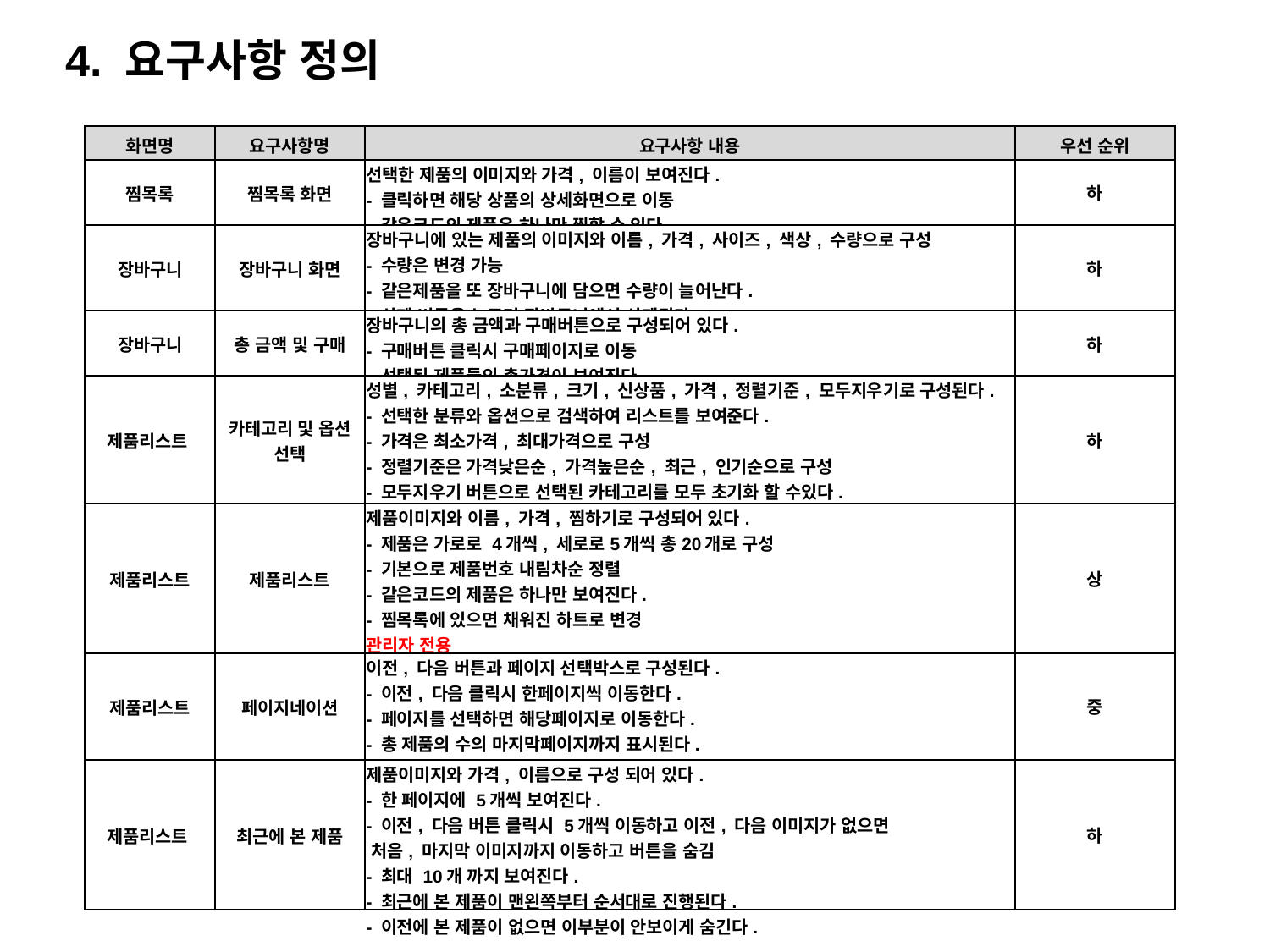

4. 요구사항 정의
| 화면명 | 요구사항명 | 요구사항 내용 | 우선 순위 |
| --- | --- | --- | --- |
| 찜목록 | 찜목록 화면 | 선택한 제품의 이미지와 가격, 이름이 보여진다. - 클릭하면 해당 상품의 상세화면으로 이동 - 같은코드의 제품은 하나만 찜할 수 있다. | 하 |
| 장바구니 | 장바구니 화면 | 장바구니에 있는 제품의 이미지와 이름, 가격, 사이즈, 색상, 수량으로 구성 - 수량은 변경 가능 - 같은제품을 또 장바구니에 담으면 수량이 늘어난다. - 삭제 버튼을 누르면 장바구니에서 삭제된다. | 하 |
| 장바구니 | 총 금액 및 구매 | 장바구니의 총 금액과 구매버튼으로 구성되어 있다. - 구매버튼 클릭시 구매페이지로 이동 - 선택된 제품들의 총가격이 보여진다. | 하 |
| 제품리스트 | 카테고리 및 옵션 선택 | 성별, 카테고리, 소분류, 크기, 신상품, 가격, 정렬기준, 모두지우기로 구성된다. - 선택한 분류와 옵션으로 검색하여 리스트를 보여준다. - 가격은 최소가격, 최대가격으로 구성 - 정렬기준은 가격낮은순, 가격높은순, 최근, 인기순으로 구성 - 모두지우기 버튼으로 선택된 카테고리를 모두 초기화 할 수있다. - 신상품은 제품의 등록일로 부터 1달이 지나면 해당안됨 | 하 |
| 제품리스트 | 제품리스트 | 제품이미지와 이름, 가격, 찜하기로 구성되어 있다. - 제품은 가로로 4개씩, 세로로5개씩 총20개로 구성 - 기본으로 제품번호 내림차순 정렬 - 같은코드의 제품은 하나만 보여진다. - 찜목록에 있으면 채워진 하트로 변경 관리자 전용 - 제품등록, 재고추가 버튼이 있다, 남은수량이 보인다. | 상 |
| 제품리스트 | 페이지네이션 | 이전, 다음 버튼과 페이지 선택박스로 구성된다. - 이전, 다음 클릭시 한페이지씩 이동한다. - 페이지를 선택하면 해당페이지로 이동한다. - 총 제품의 수의 마지막페이지까지 표시된다. - 이전, 다음 페이지가 없을 경우 이전, 다음 버튼을 숨김 | 중 |
| 제품리스트 | 최근에 본 제품 | 제품이미지와 가격, 이름으로 구성 되어 있다. - 한 페이지에 5개씩 보여진다. - 이전, 다음 버튼 클릭시 5개씩 이동하고 이전, 다음 이미지가 없으면 처음, 마지막 이미지까지 이동하고 버튼을 숨김 - 최대 10개 까지 보여진다. - 최근에 본 제품이 맨왼쪽부터 순서대로 진행된다. - 이전에 본 제품이 없으면 이부분이 안보이게 숨긴다. | 하 |